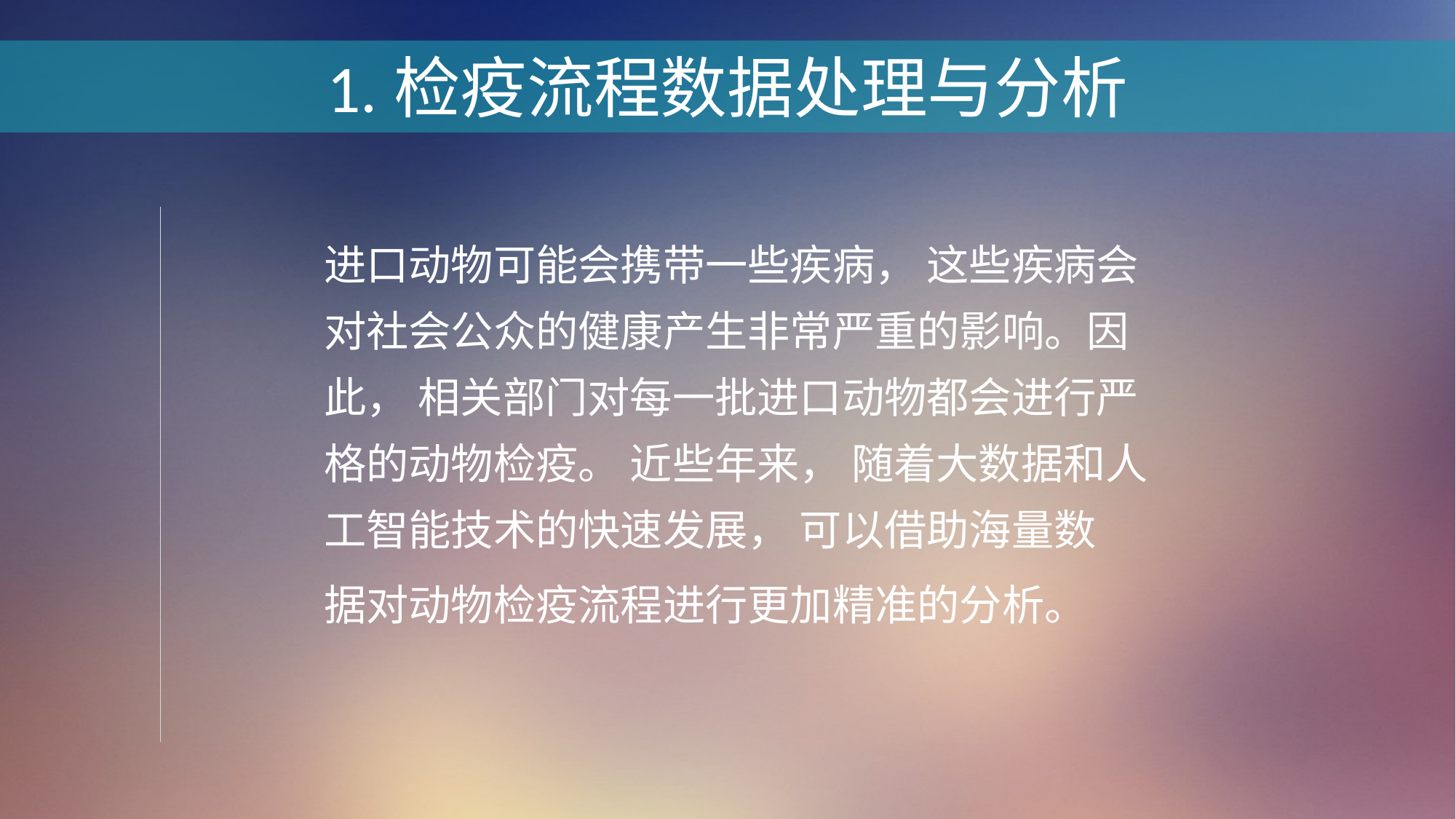

1.检疫流程数据处理与分析

进口动物可能会携带一些疾病， 这些疾病会对社会公众的健康产生非常严重的影响。因此， 相关部门对每一批进口动物都会进行严格的动物检疫。 近些年来， 随着大数据和人工智能技术的快速发展， 可以借助海量数
据对动物检疫流程进行更加精准的分析。